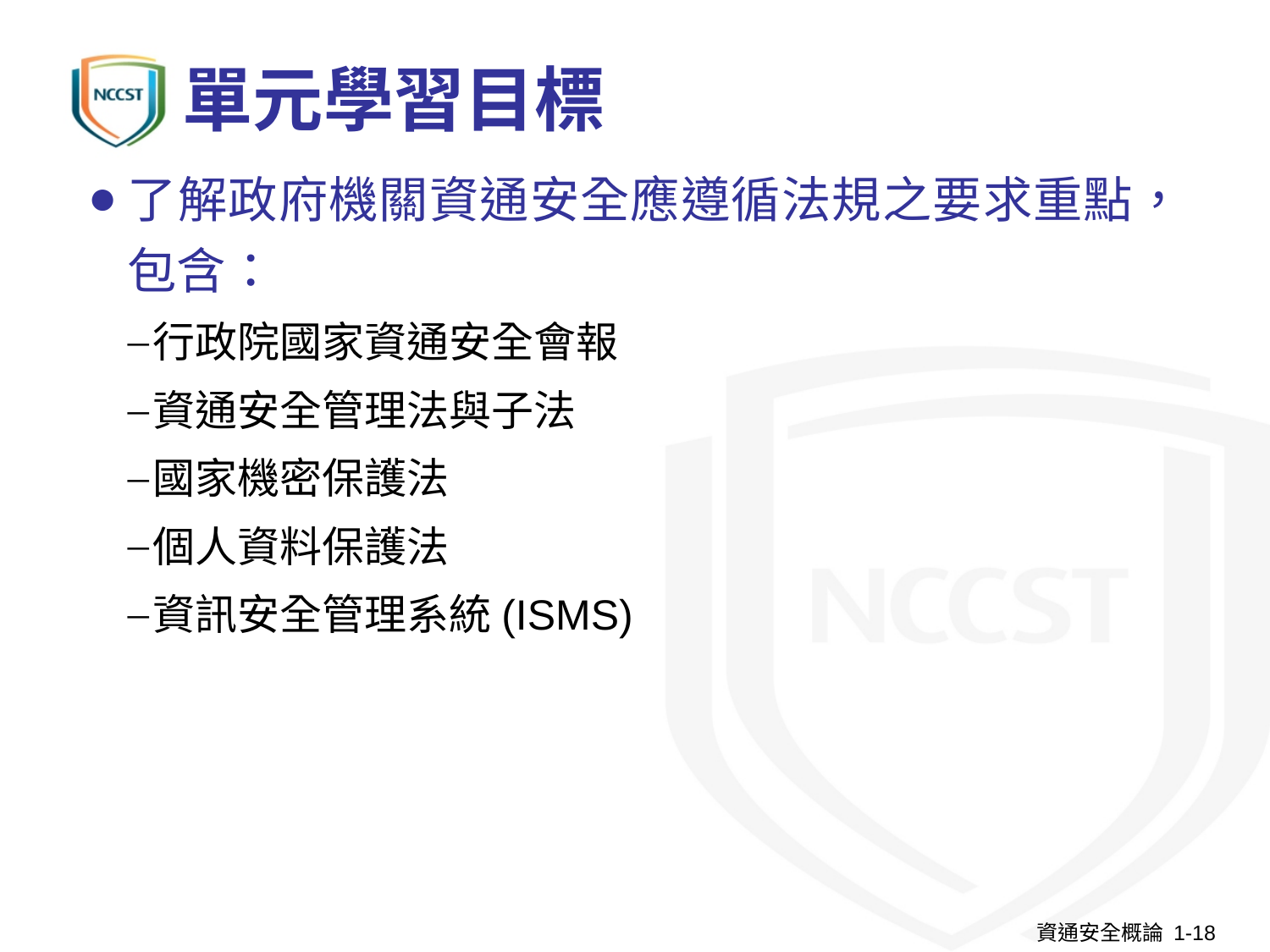

# 單元學習目標
了解政府機關資通安全應遵循法規之要求重點，包含：
行政院國家資通安全會報
資通安全管理法與子法
國家機密保護法
個人資料保護法
資訊安全管理系統(ISMS)